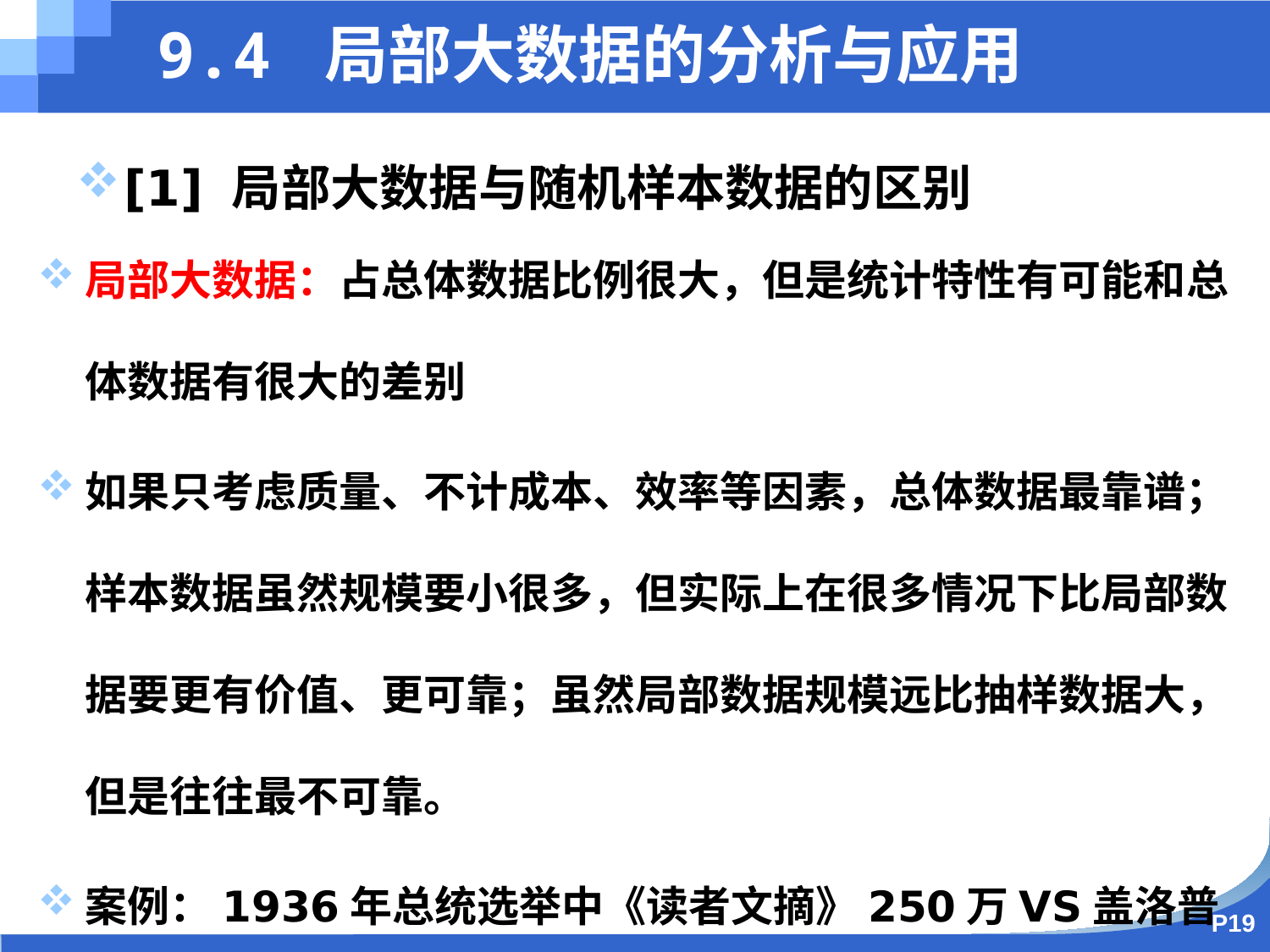

9.4 局部大数据的分析与应用
[1] 局部大数据与随机样本数据的区别
局部大数据：占总体数据比例很大，但是统计特性有可能和总体数据有很大的差别
如果只考虑质量、不计成本、效率等因素，总体数据最靠谱；样本数据虽然规模要小很多，但实际上在很多情况下比局部数据要更有价值、更可靠；虽然局部数据规模远比抽样数据大，但是往往最不可靠。
案例：1936年总统选举中《读者文摘》250万VS盖洛普5万
P19